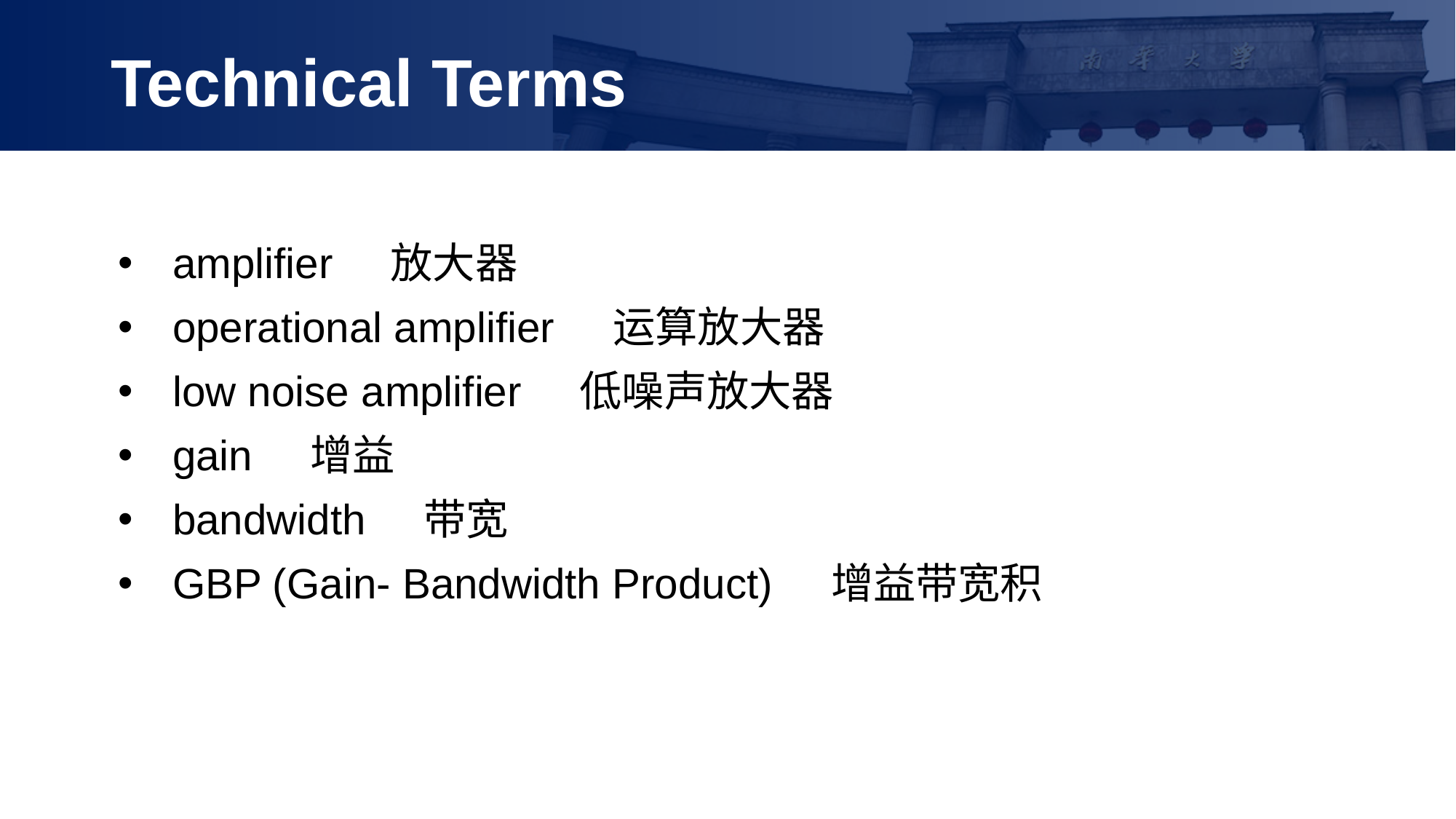

Technical Terms
amplifier    放大器
operational amplifier    运算放大器
low noise amplifier    低噪声放大器
gain    增益
bandwidth    带宽
GBP (Gain- Bandwidth Product)    增益带宽积
华为Mate30pro: 7680fps 超级慢动作拍摄